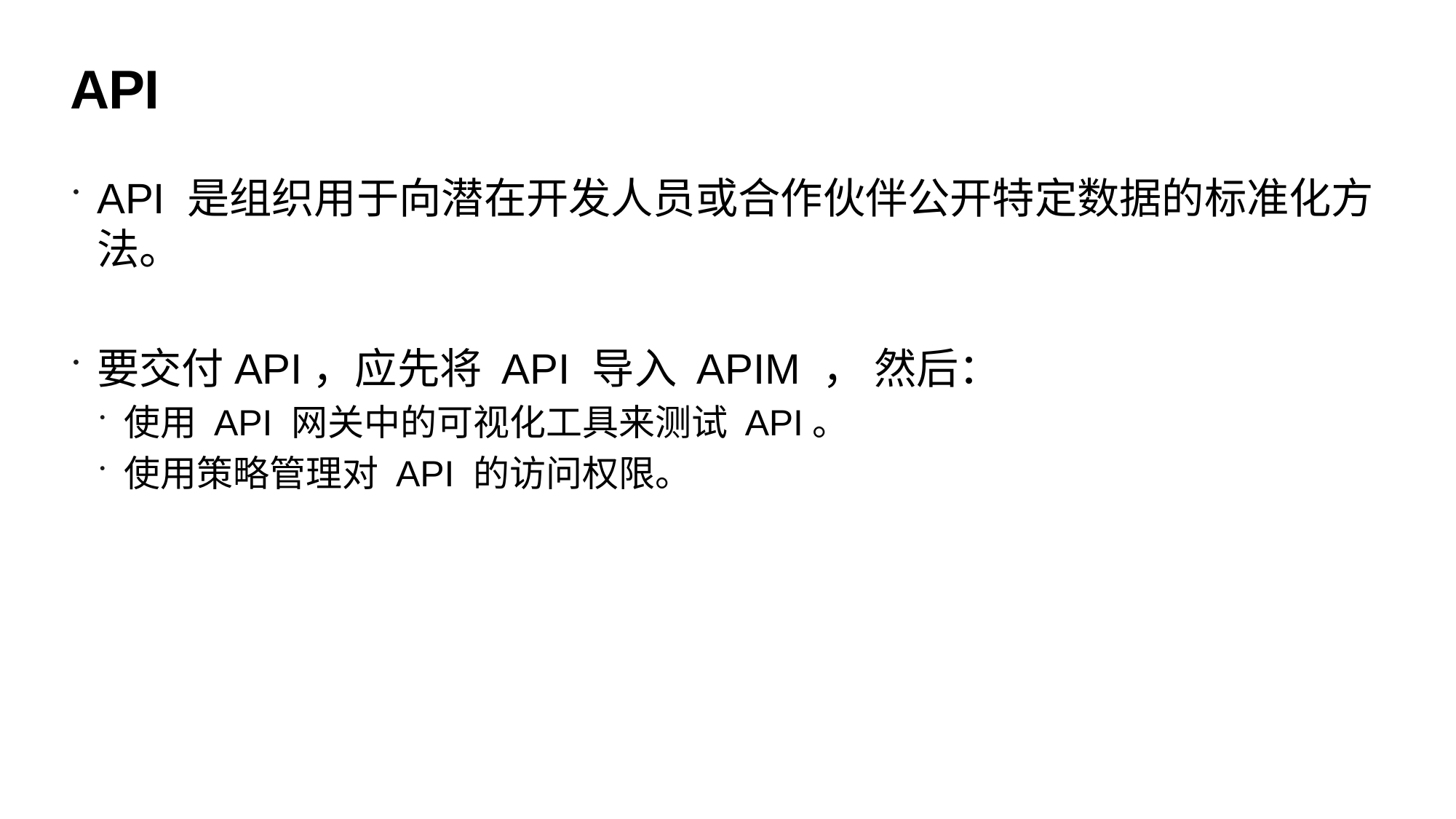

# API
API 是组织用于向潜在开发人员或合作伙伴公开特定数据的标准化方法。

要交付API，应先将 API 导入 APIM ， 然后：
使用 API 网关中的可视化工具来测试 API。
使用策略管理对 API 的访问权限。